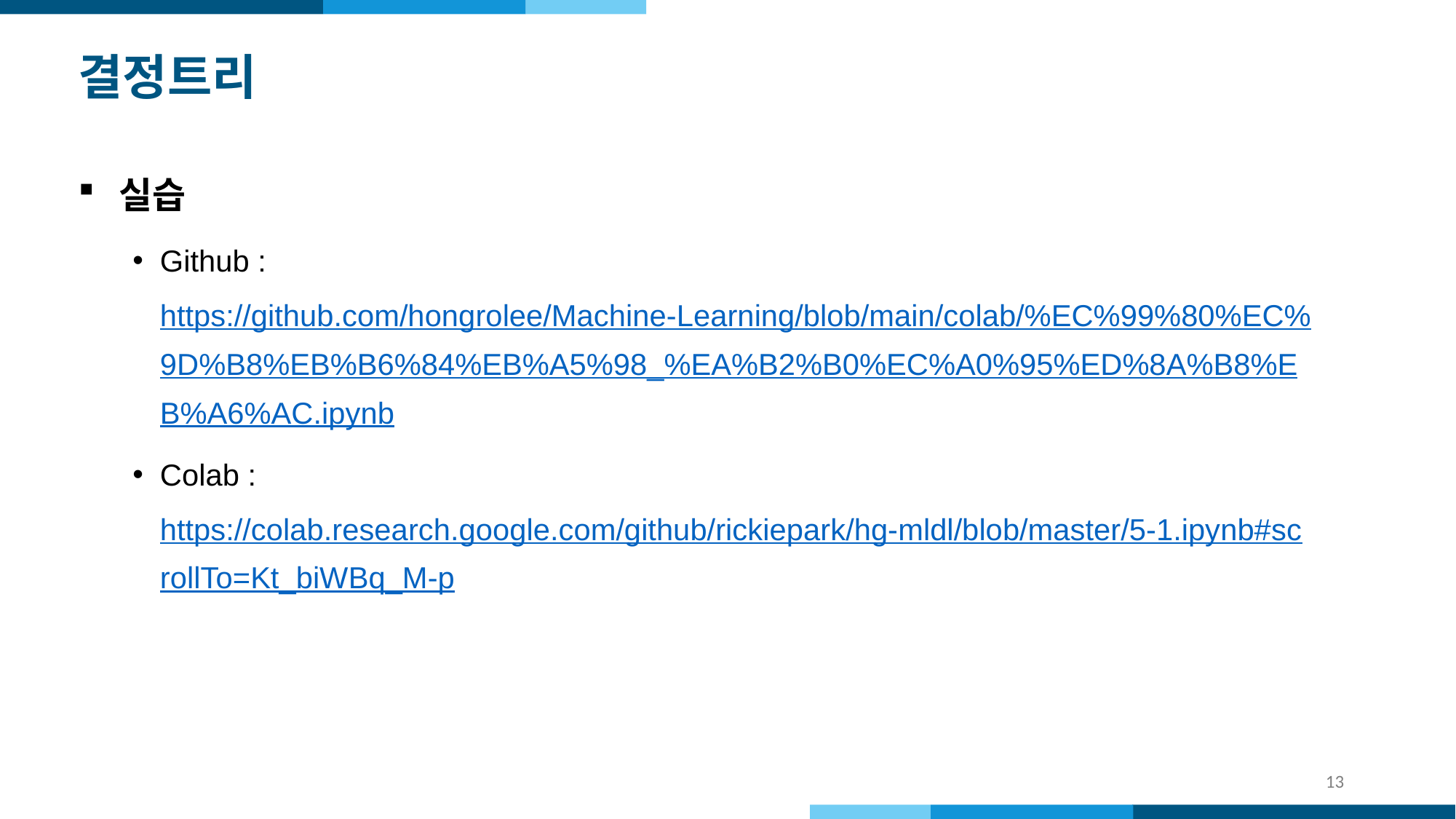

# 결정트리
실습
Github : https://github.com/hongrolee/Machine-Learning/blob/main/colab/%EC%99%80%EC%9D%B8%EB%B6%84%EB%A5%98_%EA%B2%B0%EC%A0%95%ED%8A%B8%EB%A6%AC.ipynb
Colab : https://colab.research.google.com/github/rickiepark/hg-mldl/blob/master/5-1.ipynb#scrollTo=Kt_biWBq_M-p

13